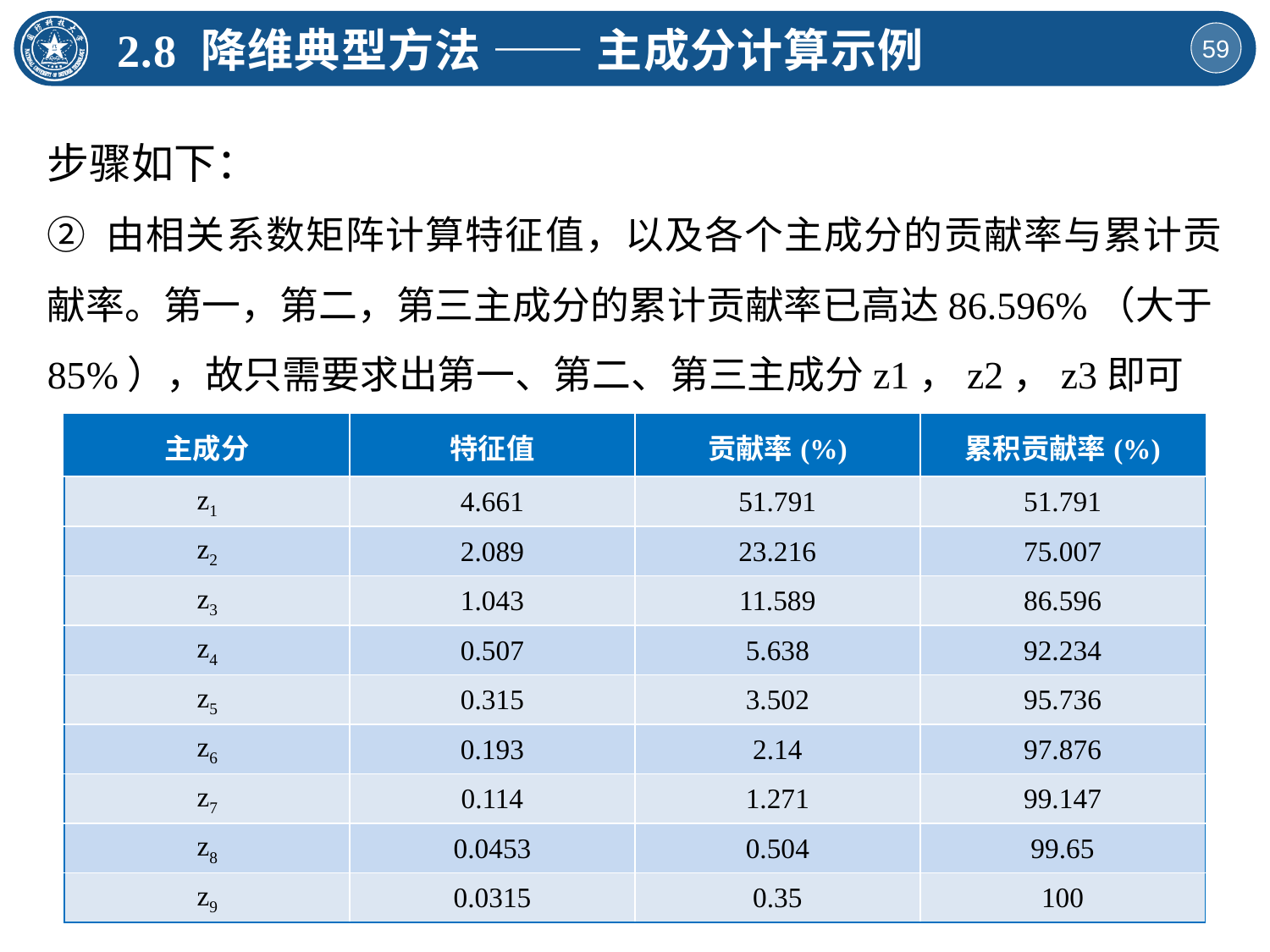

2.8 降维典型方法 —— 主成分计算示例
步骤如下：
② 由相关系数矩阵计算特征值，以及各个主成分的贡献率与累计贡献率。第一，第二，第三主成分的累计贡献率已高达86.596%（大于85%），故只需要求出第一、第二、第三主成分z1，z2，z3即可
| 主成分 | 特征值 | 贡献率(%) | 累积贡献率(%) |
| --- | --- | --- | --- |
| z1 | 4.661 | 51.791 | 51.791 |
| z2 | 2.089 | 23.216 | 75.007 |
| z3 | 1.043 | 11.589 | 86.596 |
| z4 | 0.507 | 5.638 | 92.234 |
| z5 | 0.315 | 3.502 | 95.736 |
| z6 | 0.193 | 2.14 | 97.876 |
| z7 | 0.114 | 1.271 | 99.147 |
| z8 | 0.0453 | 0.504 | 99.65 |
| z9 | 0.0315 | 0.35 | 100 |